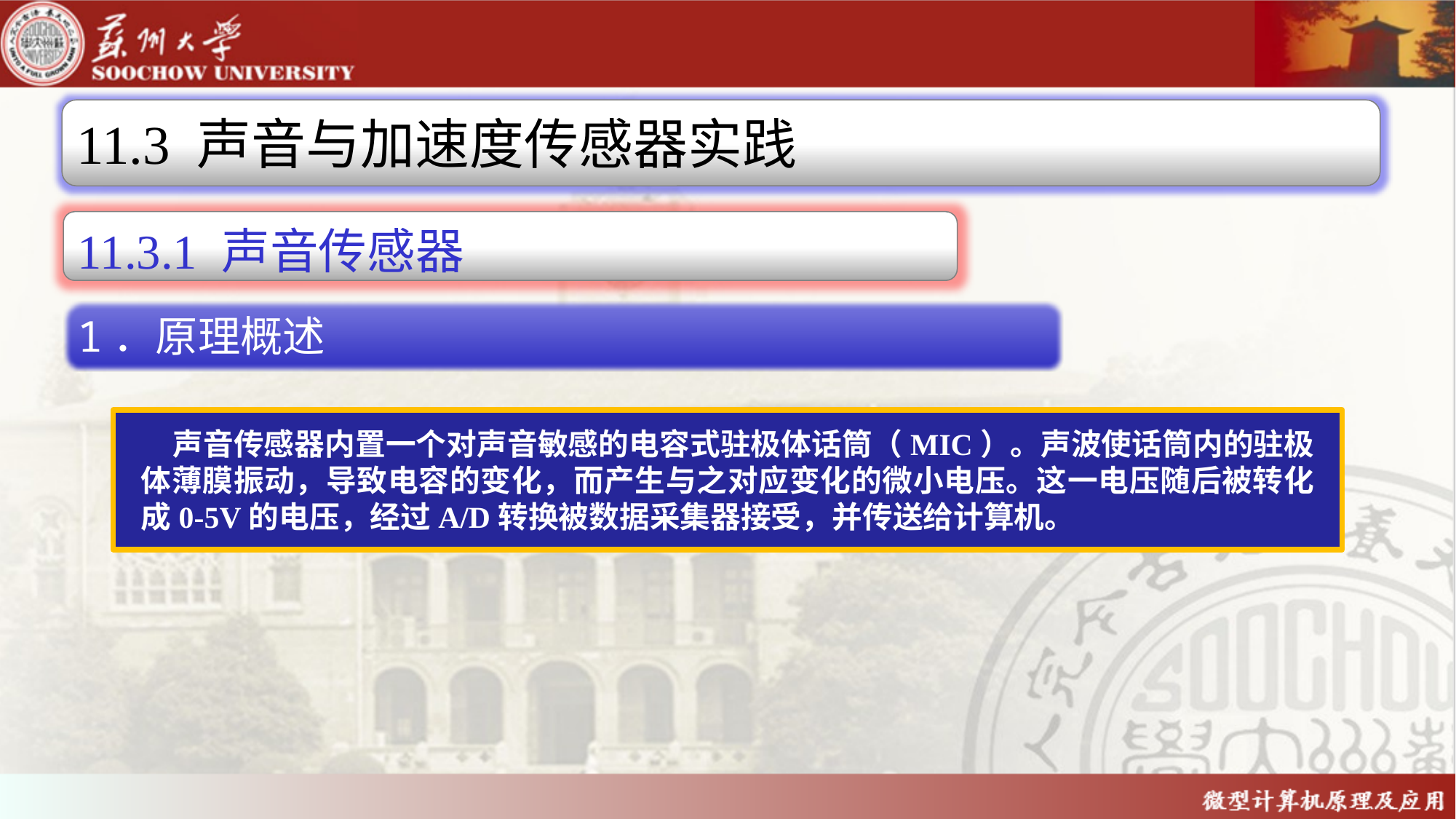

11.3 声音与加速度传感器实践
11.3.1 声音传感器
1．原理概述
声音传感器内置一个对声音敏感的电容式驻极体话筒（MIC）。声波使话筒内的驻极体薄膜振动，导致电容的变化，而产生与之对应变化的微小电压。这一电压随后被转化成0-5V的电压，经过A/D转换被数据采集器接受，并传送给计算机。